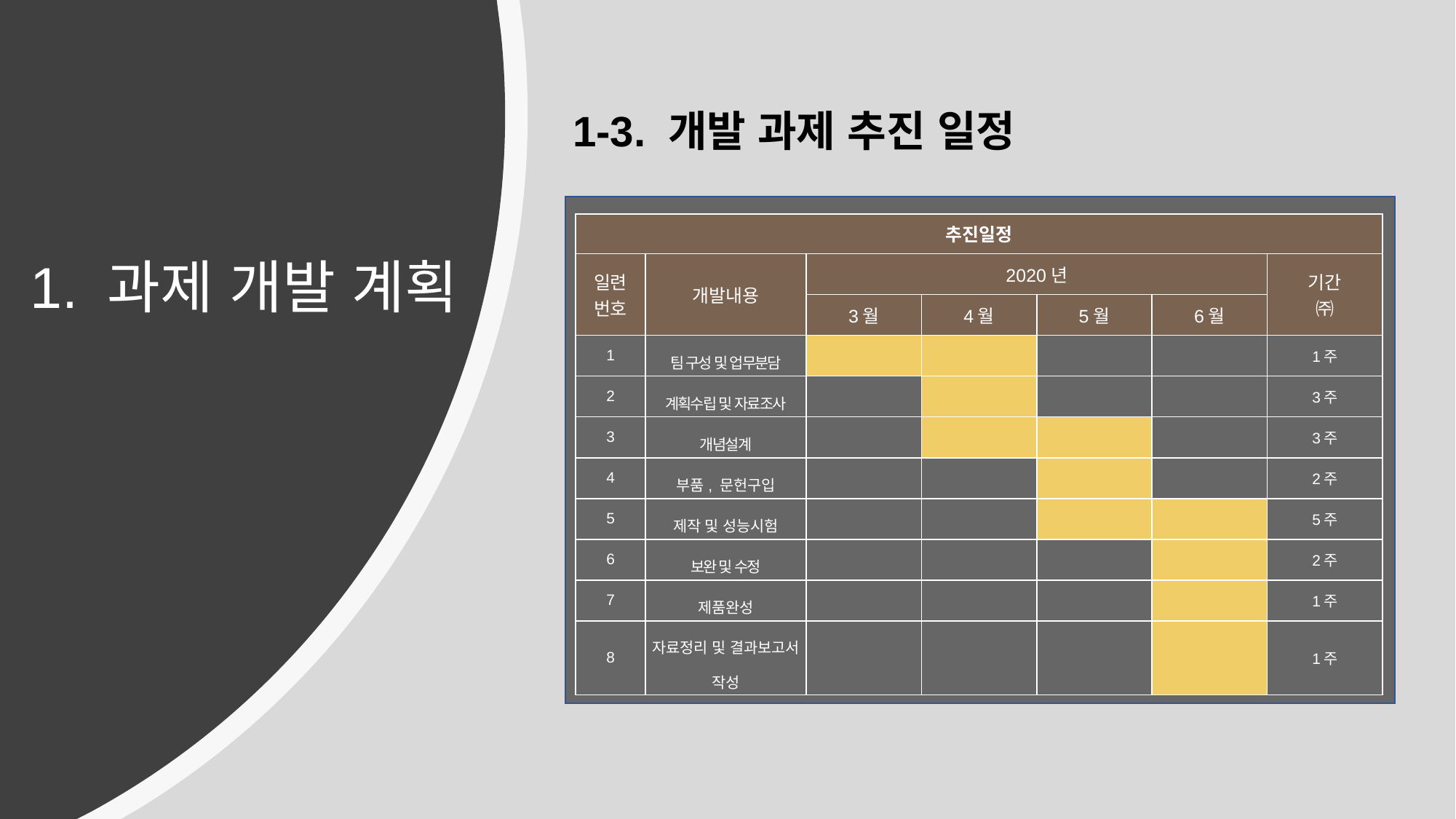

1-3. 개발 과제 추진 일정
1. 과제 개발 계획

| 추진일정 |  |  |  |  |  |  |
| --- | --- | --- | --- | --- | --- | --- |
| 일련번호 | 개발내용 | 2020년 |  |  |  | 기간 ㈜ |
|  |  | 3월 | 4월 | 5월 | 6월 |  |
| 1 | 팀 구성 및 업무분담 |  |  |  |  | 1주 |
| 2 | 계획수립 및 자료조사 |  |  |  |  | 3주 |
| 3 | 개념설계 |  |  |  |  | 3주 |
| 4 | 부품, 문헌구입 |  |  |  |  | 2주 |
| 5 | 제작 및 성능시험 |  |  |  |  | 5주 |
| 6 | 보완 및 수정 |  |  |  |  | 2주 |
| 7 | 제품완성 |  |  |  |  | 1주 |
| 8 | 자료정리 및 결과보고서 작성 |  |  |  |  | 1주 |